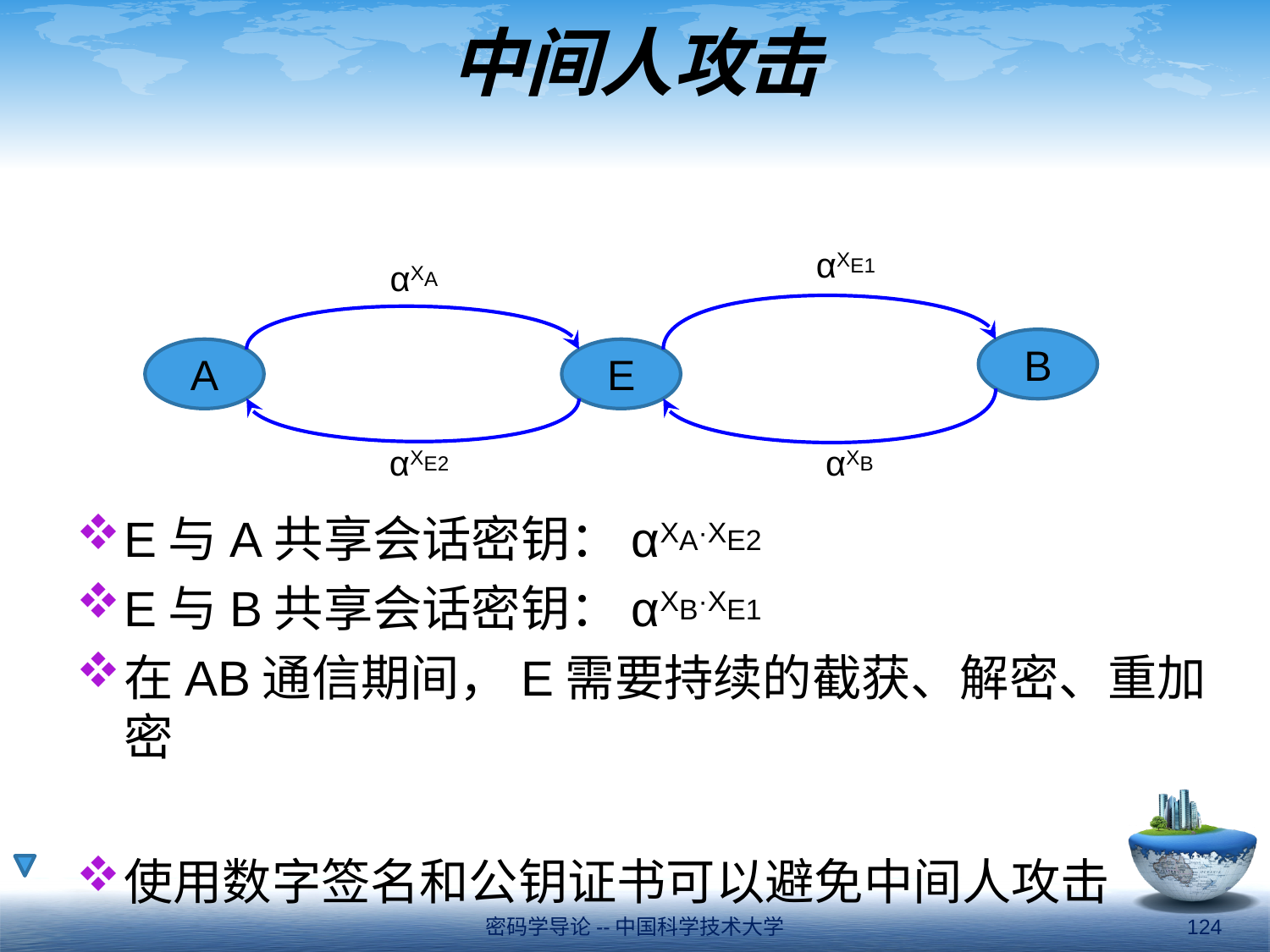

# 中间人攻击

E与A共享会话密钥：αXA·XE2
E与B共享会话密钥：αXB·XE1
在AB通信期间，E需要持续的截获、解密、重加密

使用数字签名和公钥证书可以避免中间人攻击
 αXE1
 αXA
B
A
E
 αXE2
 αXB

密码学导论--中国科学技术大学
124